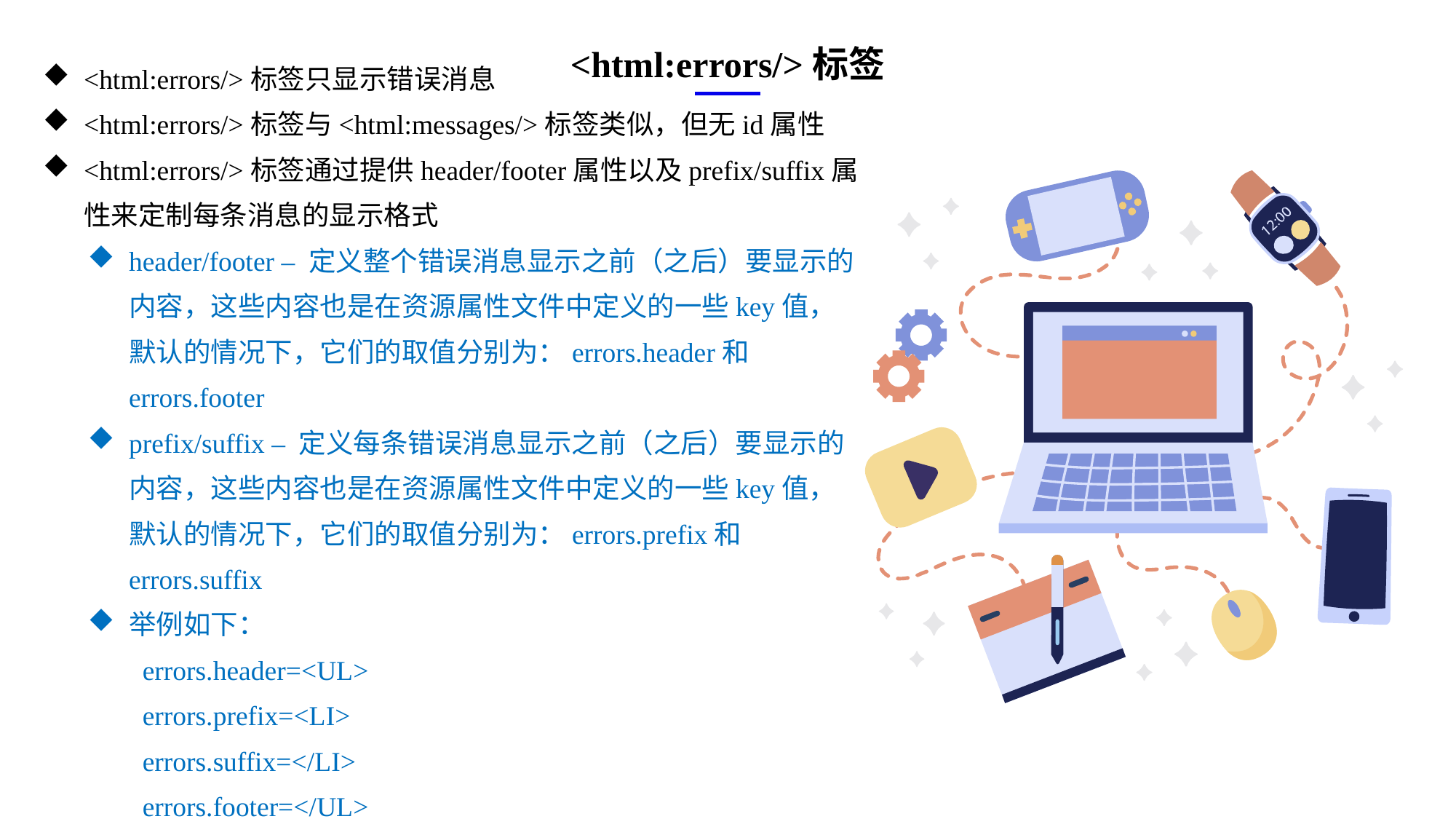

<html:errors/>标签
<html:errors/>标签只显示错误消息
<html:errors/>标签与<html:messages/>标签类似，但无id属性
<html:errors/>标签通过提供header/footer属性以及prefix/suffix属性来定制每条消息的显示格式
header/footer – 定义整个错误消息显示之前（之后）要显示的内容，这些内容也是在资源属性文件中定义的一些key值，默认的情况下，它们的取值分别为：errors.header和errors.footer
prefix/suffix – 定义每条错误消息显示之前（之后）要显示的内容，这些内容也是在资源属性文件中定义的一些key值，默认的情况下，它们的取值分别为：errors.prefix和errors.suffix
举例如下：
errors.header=<UL>
errors.prefix=<LI>
errors.suffix=</LI>
errors.footer=</UL>

e7d195523061f1c0ae0eb3eed39d2bcef4622b2499a05fe6567B54A876BEB457BD1EB8EBE9915191D1FA2E860D28D251AB291D9CBBDD28D4BD16020FD75D8281481517FC21E86E4C931520AFA1087E92E357E3DB373CA326F6F926B1A67F681E99E875FFD293B2C32B3919AE4D43F9436862A7DD54F9346DF3662D8AB7319030EF75D53FF682DE13